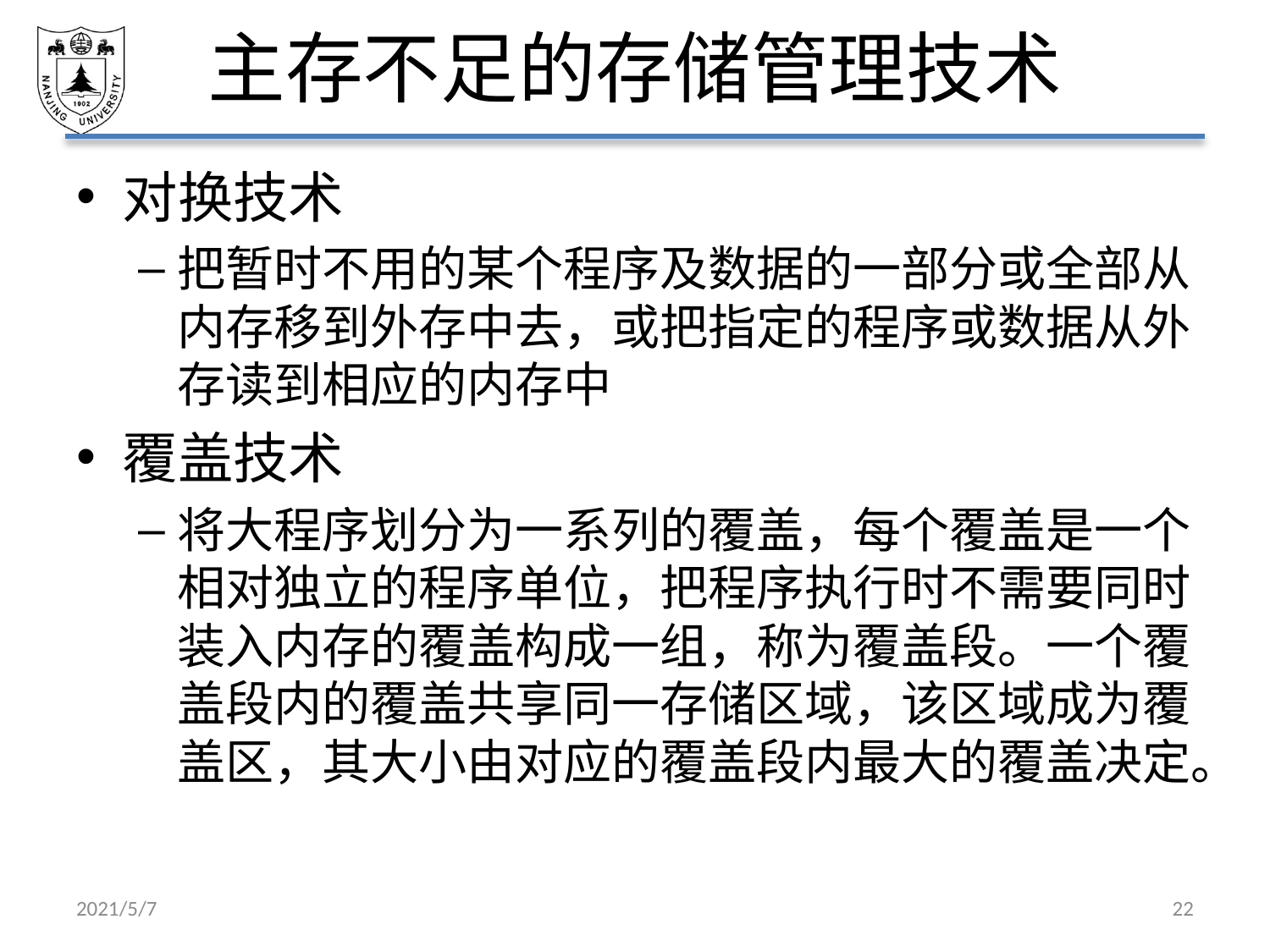

# 主存不足的存储管理技术
对换技术
把暂时不用的某个程序及数据的一部分或全部从内存移到外存中去，或把指定的程序或数据从外存读到相应的内存中
覆盖技术
将大程序划分为一系列的覆盖，每个覆盖是一个相对独立的程序单位，把程序执行时不需要同时装入内存的覆盖构成一组，称为覆盖段。一个覆盖段内的覆盖共享同一存储区域，该区域成为覆盖区，其大小由对应的覆盖段内最大的覆盖决定。

2021/5/7
22